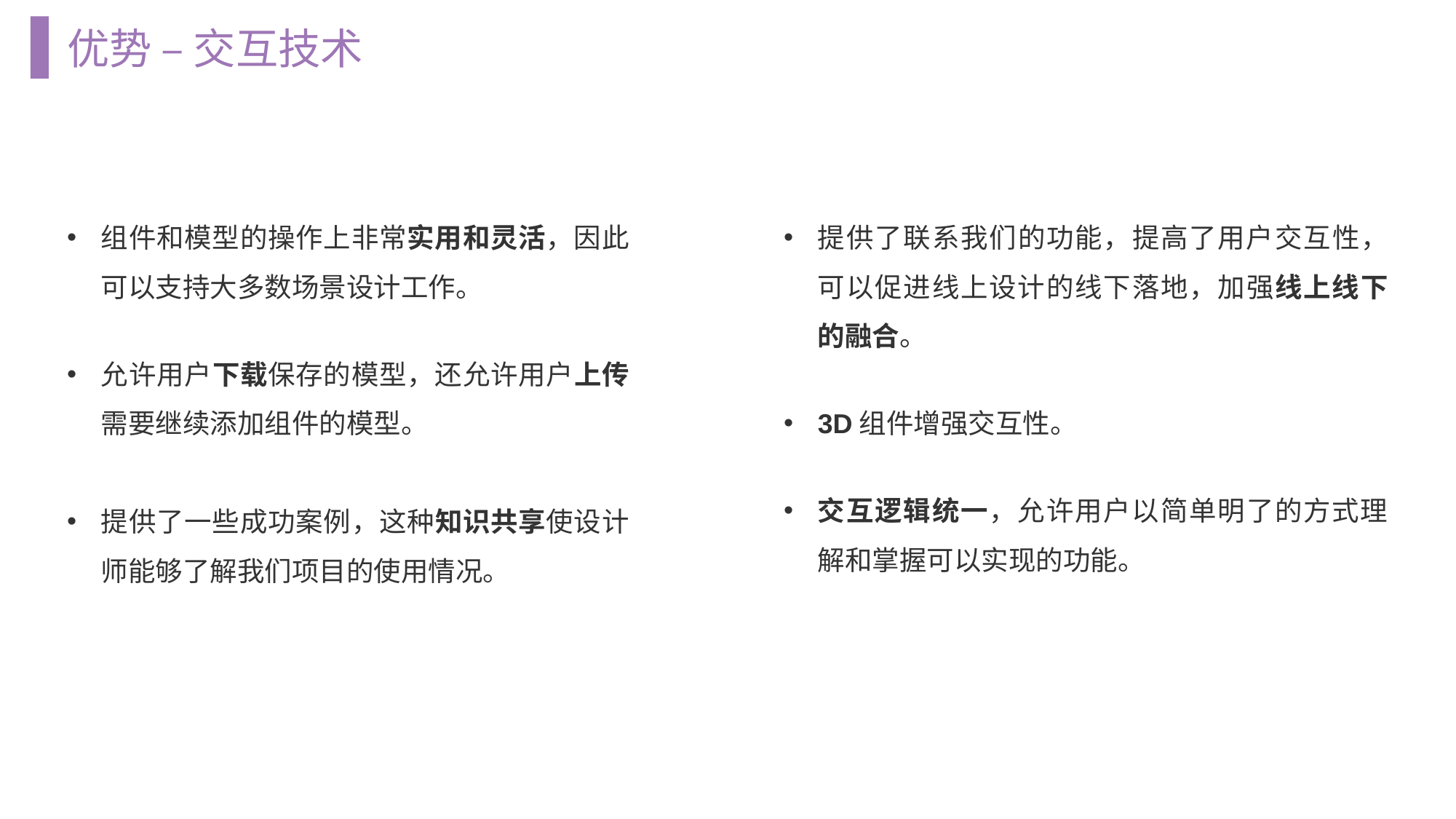

优势 – 交互技术
组件和模型的操作上非常实用和灵活，因此可以支持大多数场景设计工作。

允许用户下载保存的模型，还允许用户上传需要继续添加组件的模型。

提供了一些成功案例，这种知识共享使设计师能够了解我们项目的使用情况。

提供了联系我们的功能，提高了用户交互性，可以促进线上设计的线下落地，加强线上线下的融合。

3D组件增强交互性。

交互逻辑统一，允许用户以简单明了的方式理解和掌握可以实现的功能。